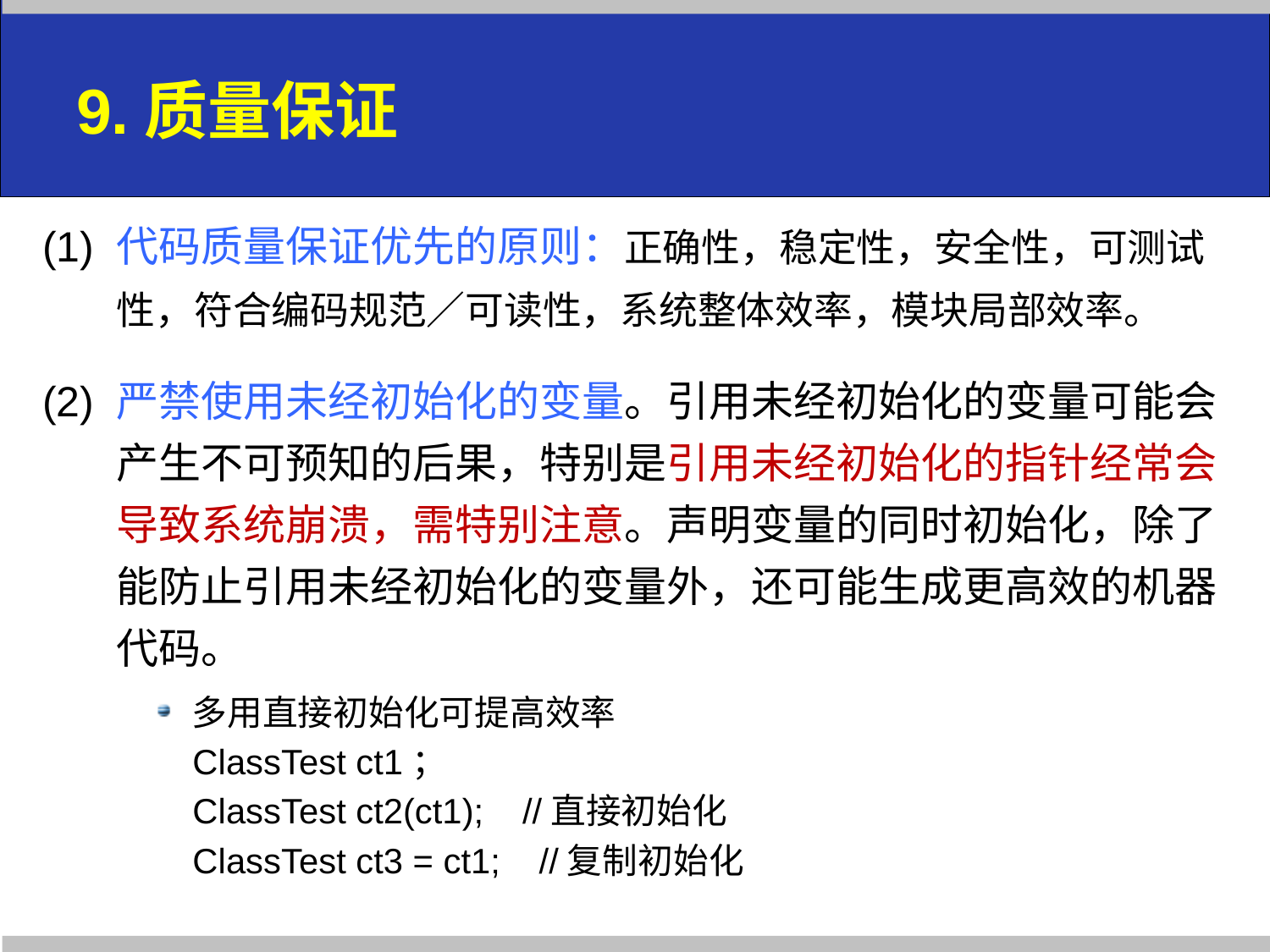

# 9.质量保证
(1) 代码质量保证优先的原则：正确性，稳定性，安全性，可测试性，符合编码规范／可读性，系统整体效率，模块局部效率。
(2) 严禁使用未经初始化的变量。引用未经初始化的变量可能会产生不可预知的后果，特别是引用未经初始化的指针经常会导致系统崩溃，需特别注意。声明变量的同时初始化，除了能防止引用未经初始化的变量外，还可能生成更高效的机器代码。
多用直接初始化可提高效率
ClassTest ct1；
ClassTest ct2(ct1);    //直接初始化
ClassTest ct3 = ct1;    //复制初始化

699